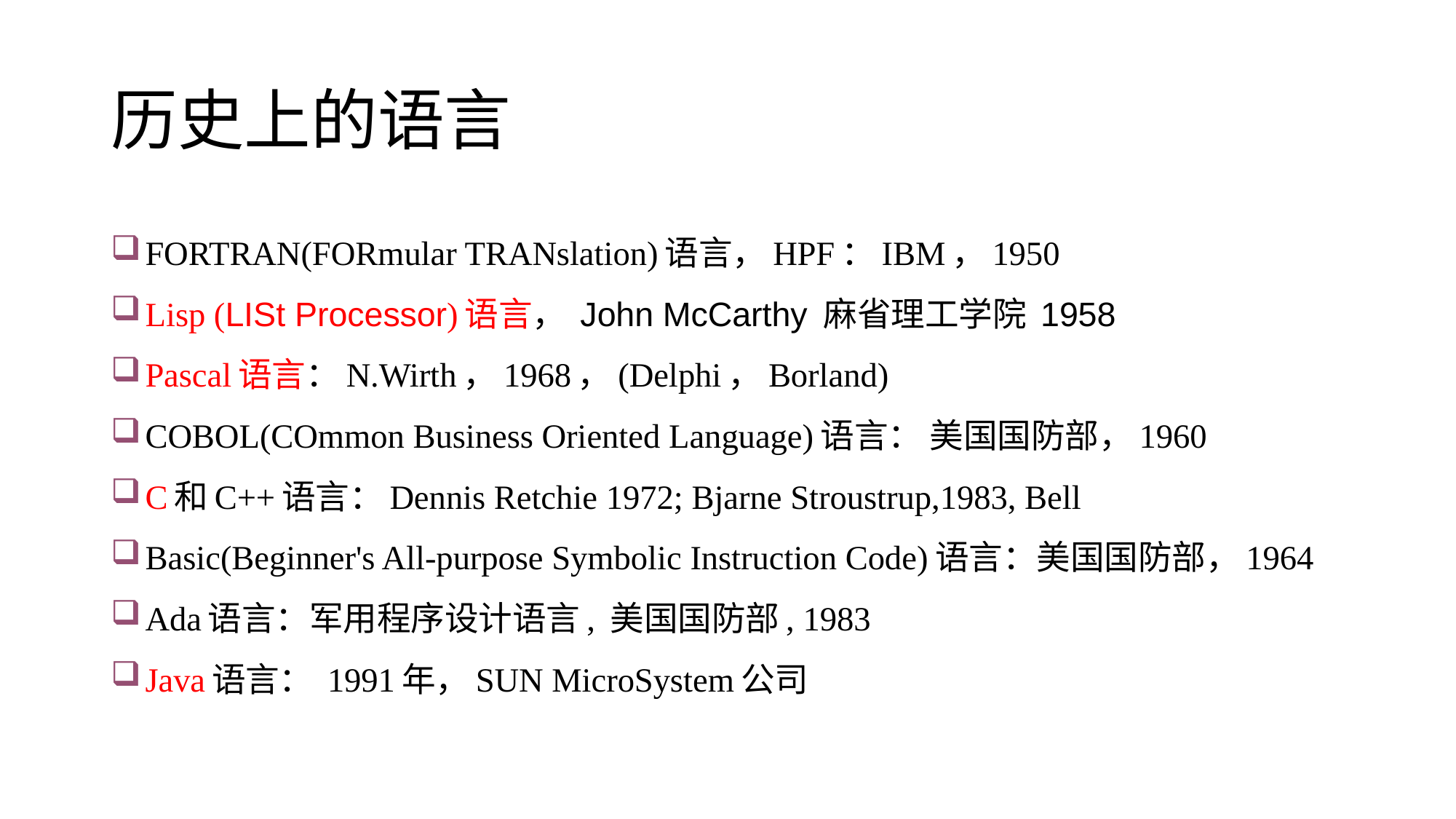

# 历史上的语言
 FORTRAN(FORmular TRANslation)语言，HPF：IBM，1950
 Lisp (LISt Processor)语言， John McCarthy 麻省理工学院 1958
 Pascal语言：N.Wirth，1968，(Delphi，Borland)
 COBOL(COmmon Business Oriented Language)语言： 美国国防部，1960
 C和C++语言：Dennis Retchie 1972; Bjarne Stroustrup,1983, Bell
 Basic(Beginner's All-purpose Symbolic Instruction Code)语言：美国国防部，1964
 Ada语言：军用程序设计语言, 美国国防部, 1983
 Java语言： 1991年，SUN MicroSystem公司